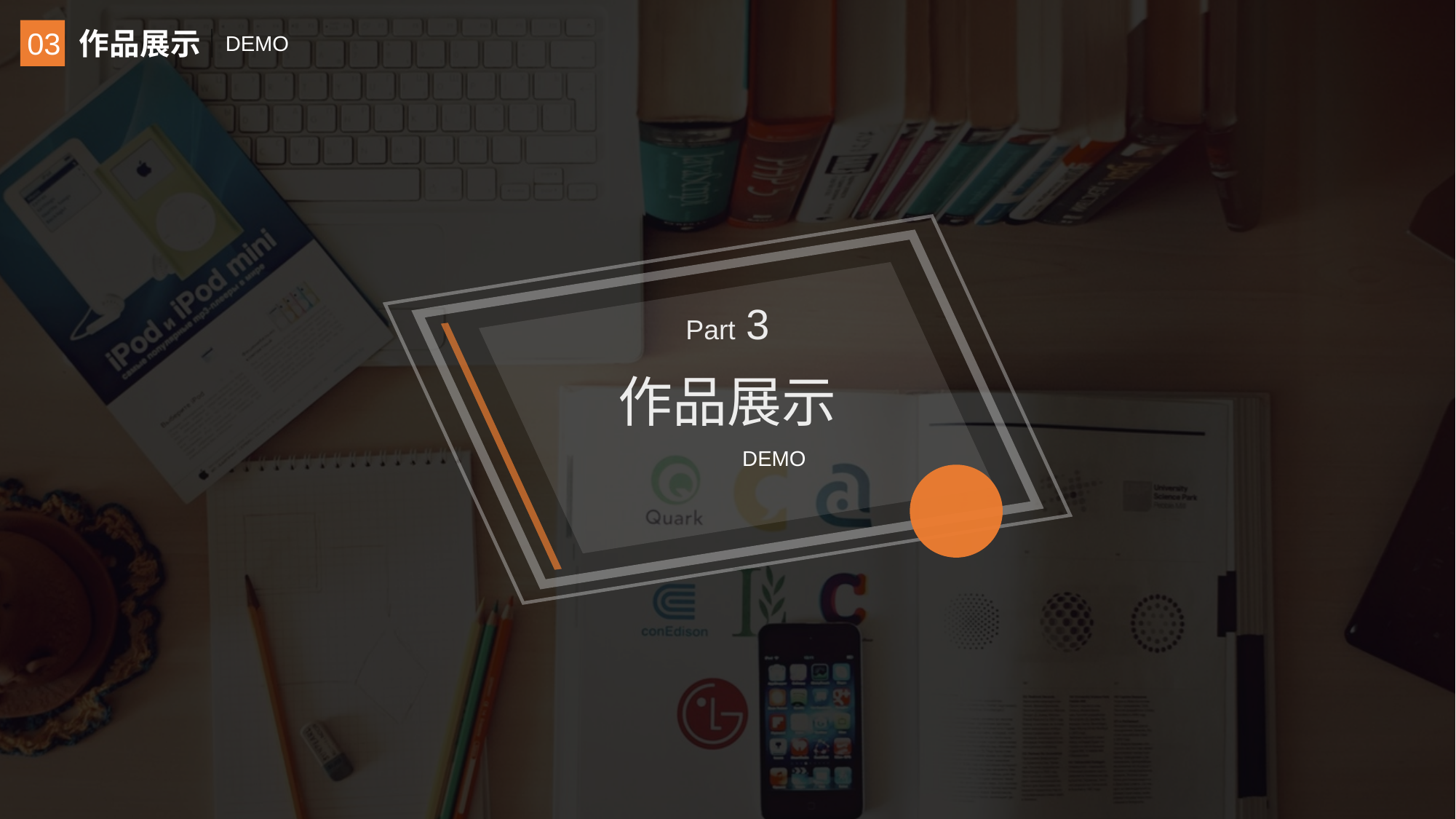

03
作品展示

 DEMO

Part 3
作品展示
 DEMO